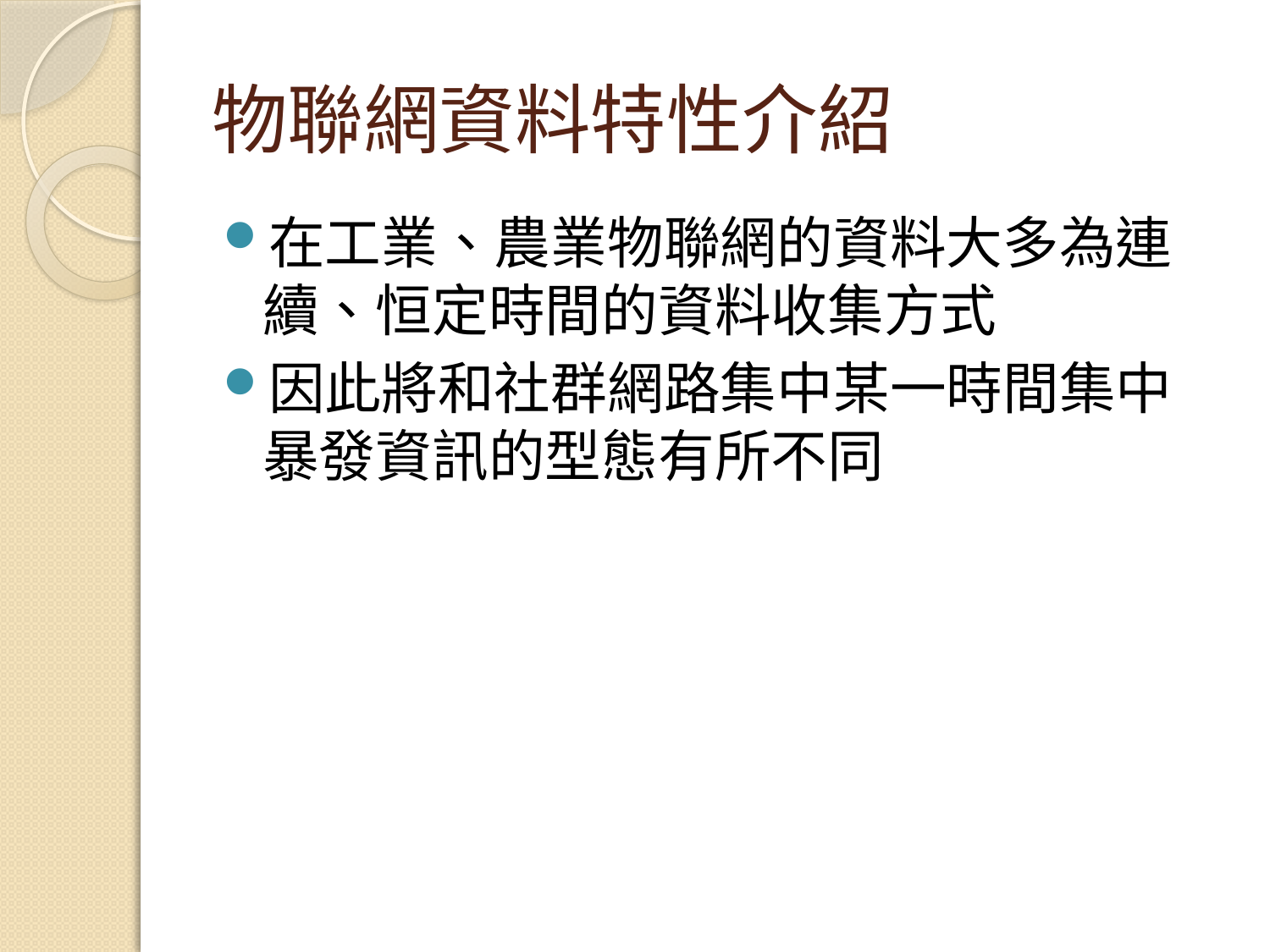

# 物聯網資料特性介紹
在工業、農業物聯網的資料大多為連續、恒定時間的資料收集方式
因此將和社群網路集中某一時間集中暴發資訊的型態有所不同